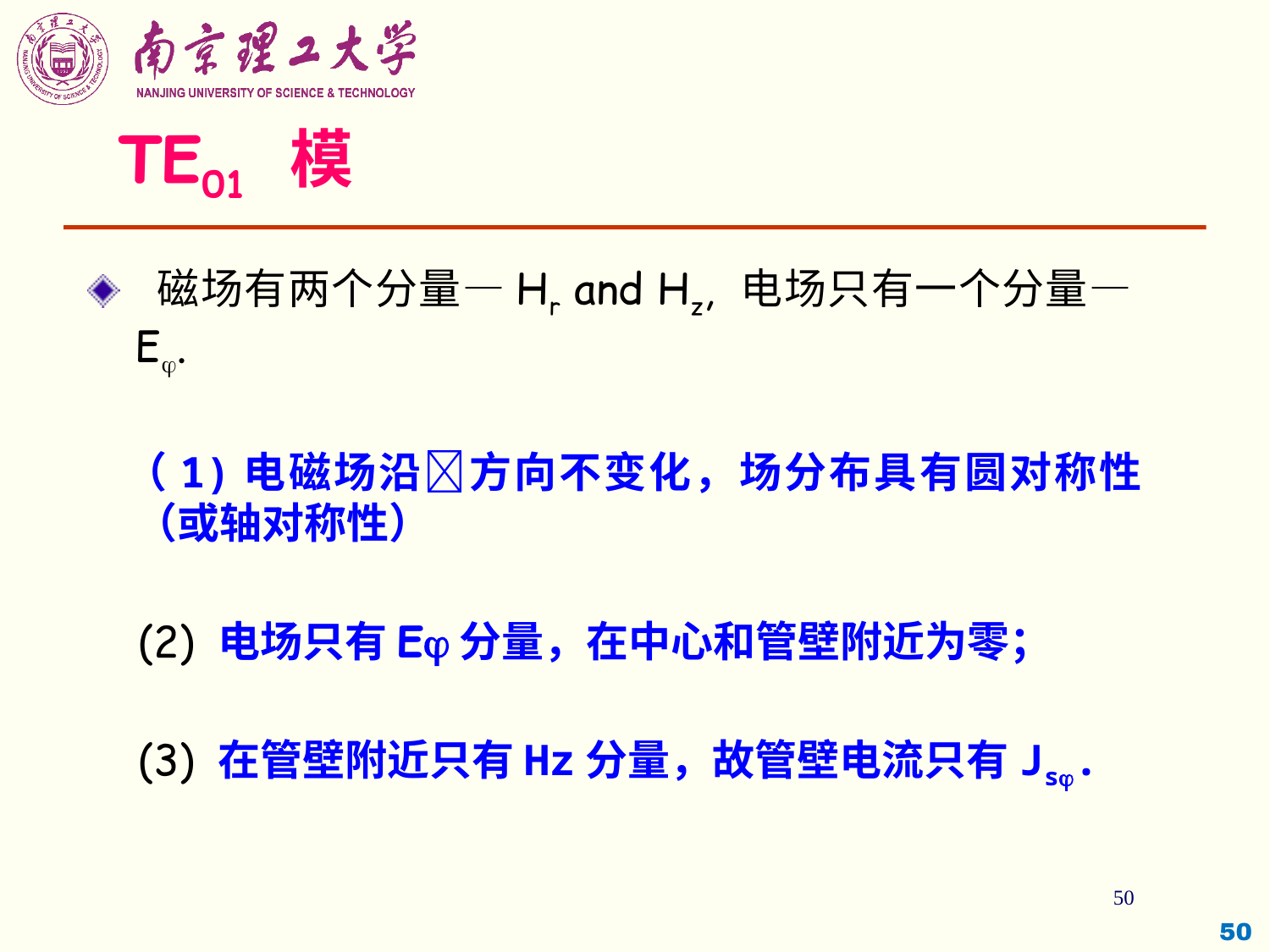

TE01 模
 磁场有两个分量—Hr and Hz, 电场只有一个分量—Eϕ.

  （1)电磁场沿ϕ方向不变化，场分布具有圆对称性（或轴对称性）

    (2) 电场只有Eϕ分量，在中心和管壁附近为零；

    (3) 在管壁附近只有Hz分量，故管壁电流只有Jsϕ.

50